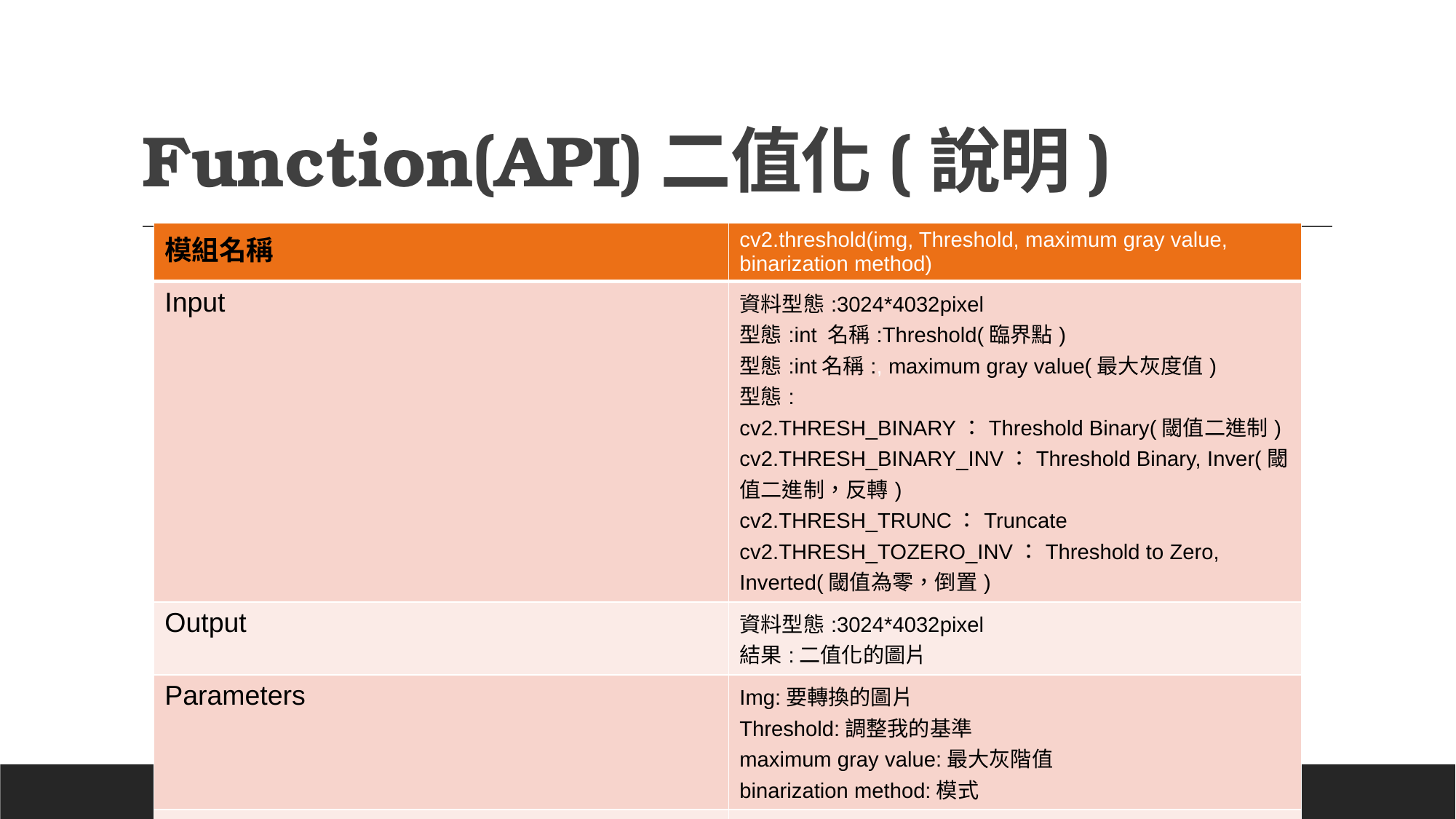

# Function(API)二值化(說明)
| 模組名稱 | cv2.threshold(img, Threshold, maximum gray value, binarization method) |
| --- | --- |
| Input | 資料型態:3024\*4032pixel 型態:int 名稱:Threshold(臨界點) 型態:int名稱:, maximum gray value(最大灰度值) 型態: cv2.THRESH\_BINARY：Threshold Binary(閾值二進制) cv2.THRESH\_BINARY\_INV：Threshold Binary, Inver(閾值二進制，反轉) cv2.THRESH\_TRUNC：Truncate cv2.THRESH\_TOZERO\_INV：Threshold to Zero, Inverted(閾值為零，倒置) |
| Output | 資料型態:3024\*4032pixel 結果:二值化的圖片 |
| Parameters | Img:要轉換的圖片 Threshold:調整我的基準 maximum gray value:最大灰階值 binarization method:模式 |
| Description | 調整閾值去改變圖片二值化的程度 |